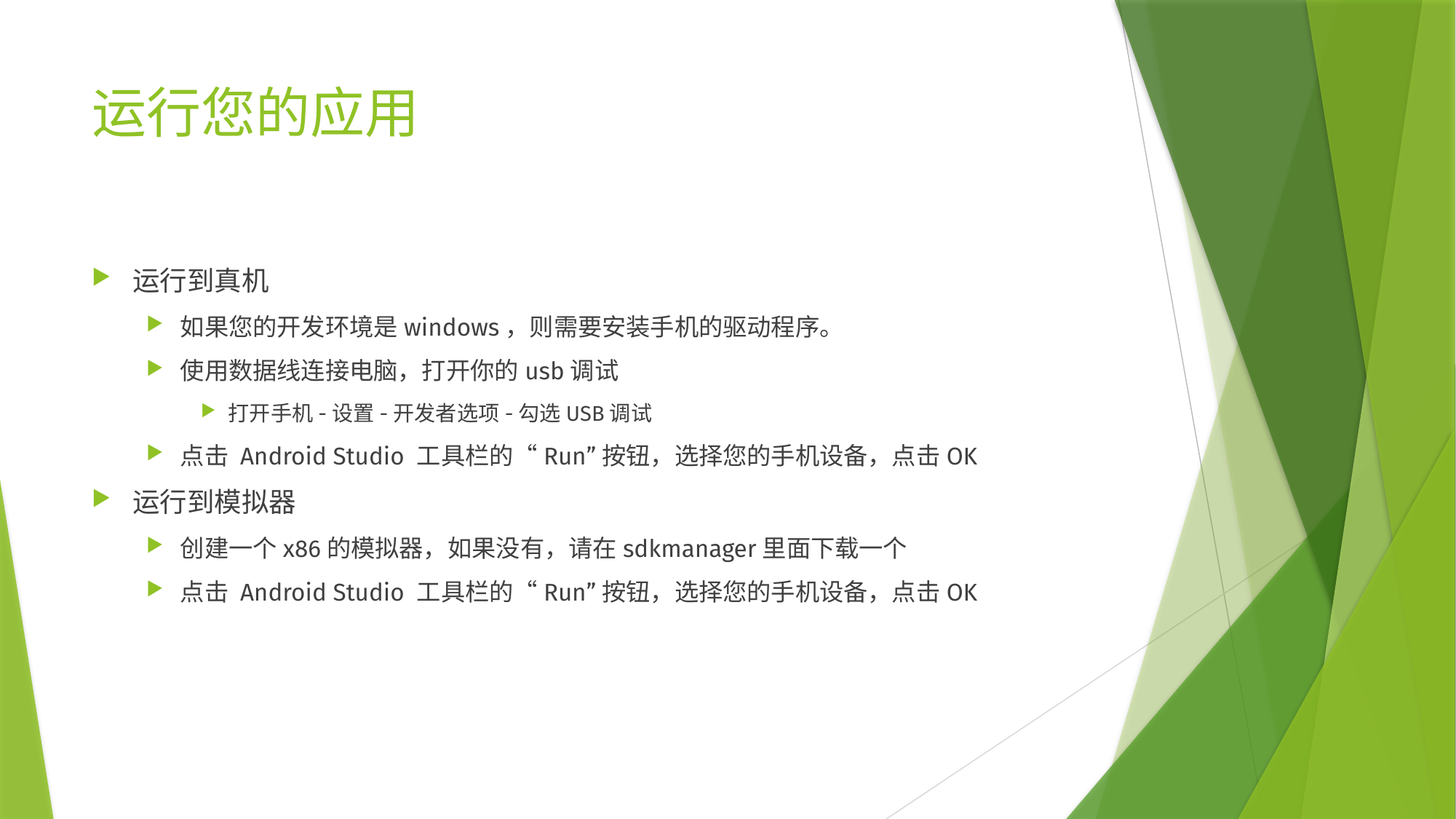

# 运行您的应用
运行到真机
如果您的开发环境是windows，则需要安装手机的驱动程序。
使用数据线连接电脑，打开你的usb调试
打开手机-设置-开发者选项-勾选USB调试
点击 Android Studio 工具栏的“Run”按钮，选择您的手机设备，点击OK
运行到模拟器
创建一个x86的模拟器，如果没有，请在sdkmanager里面下载一个
点击 Android Studio 工具栏的“Run”按钮，选择您的手机设备，点击OK